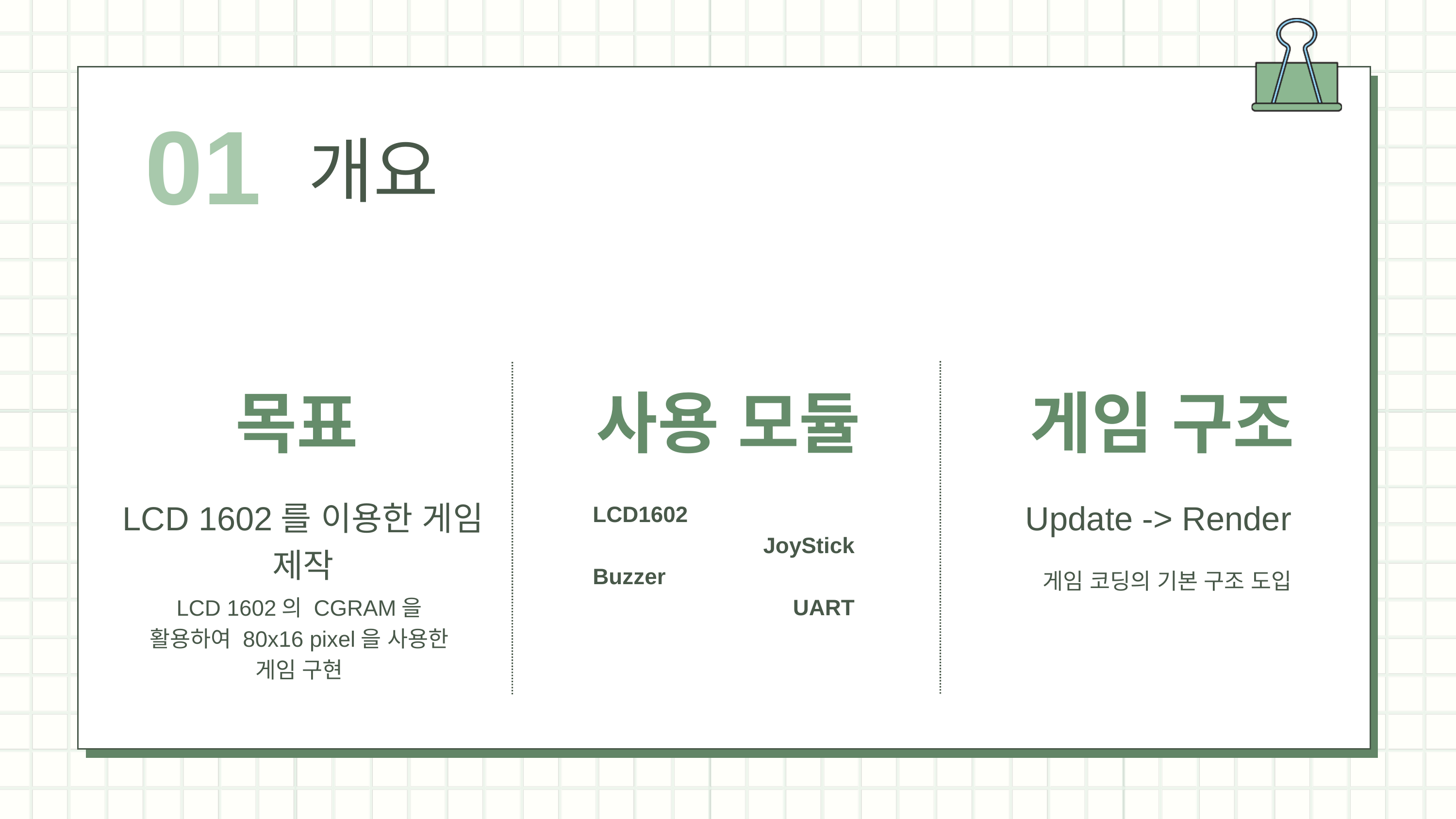

01
개요
게임 구조
목표
사용 모듈

LCD 1602를 이용한 게임 제작
Update -> Render
LCD1602
JoyStick
Buzzer
UART
게임 코딩의 기본 구조 도입
LCD 1602의 CGRAM을 활용하여 80x16 pixel을 사용한 게임 구현